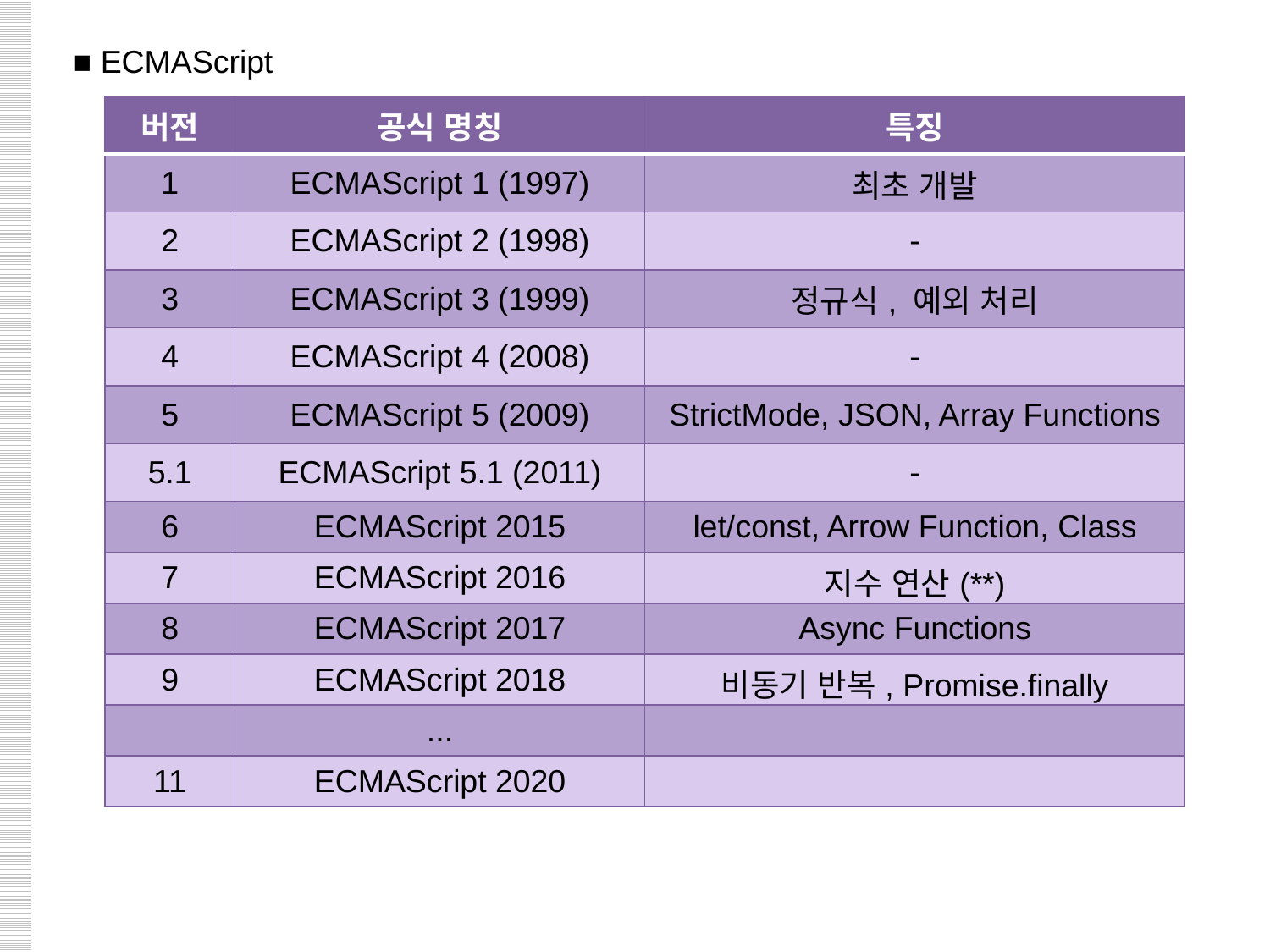

■ ECMAScript
| 버전 | 공식 명칭 | 특징 |
| --- | --- | --- |
| 1 | ECMAScript 1 (1997) | 최초 개발 |
| 2 | ECMAScript 2 (1998) | - |
| 3 | ECMAScript 3 (1999) | 정규식, 예외 처리 |
| 4 | ECMAScript 4 (2008) | - |
| 5 | ECMAScript 5 (2009) | StrictMode, JSON, Array Functions |
| 5.1 | ECMAScript 5.1 (2011) | - |
| 6 | ECMAScript 2015 | let/const, Arrow Function, Class |
| 7 | ECMAScript 2016 | 지수 연산(\*\*) |
| 8 | ECMAScript 2017 | Async Functions |
| 9 | ECMAScript 2018 | 비동기 반복, Promise.finally |
|  | ... |  |
| 11 | ECMAScript 2020 |  |